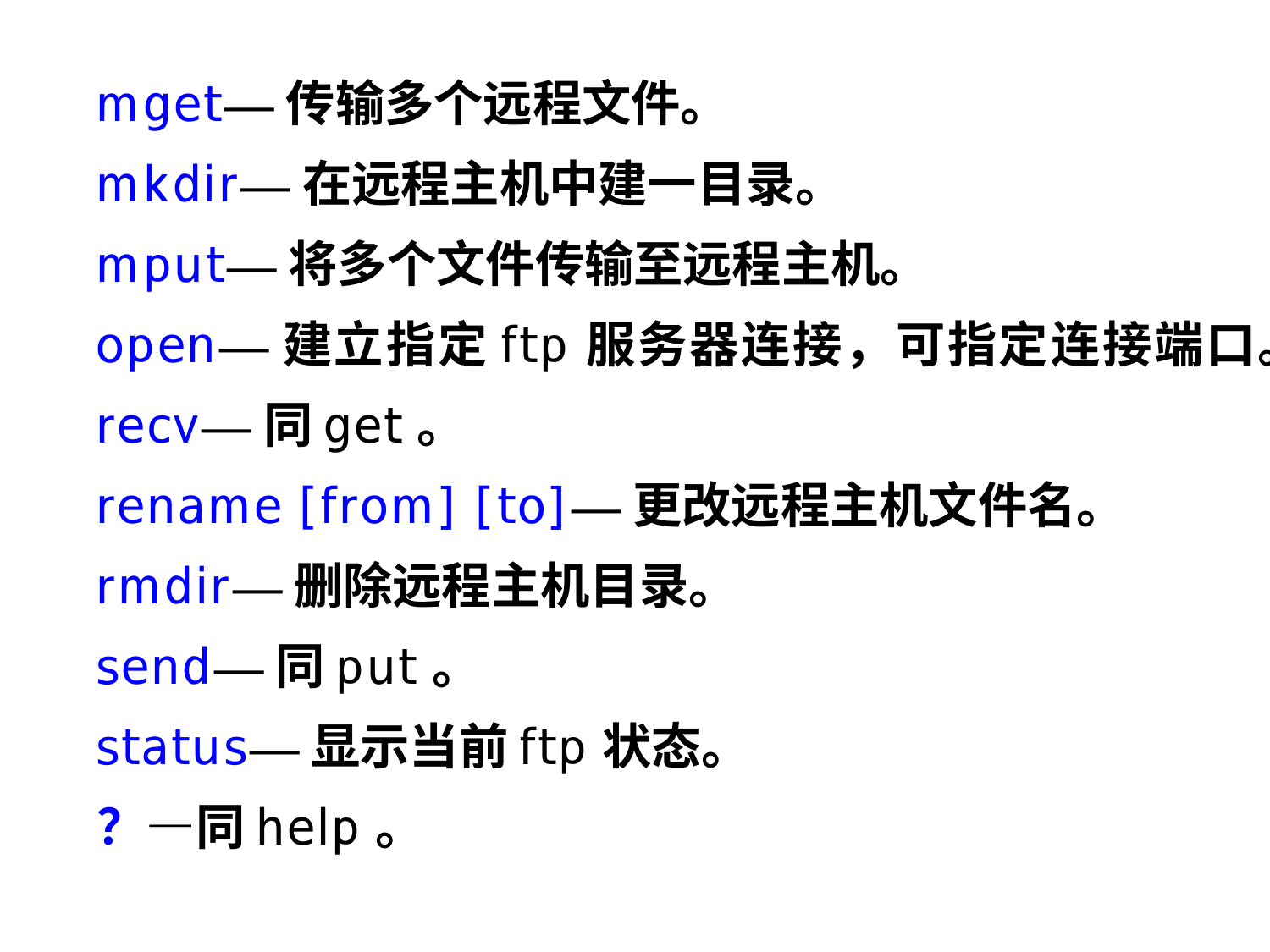

mget—传输多个远程文件。
mkdir—在远程主机中建一目录。
mput—将多个文件传输至远程主机。
open—建立指定ftp服务器连接，可指定连接端口。
recv—同get。
rename [from] [to]—更改远程主机文件名。
rmdir—删除远程主机目录。
send—同put。
status—显示当前ftp状态。
？—同help。